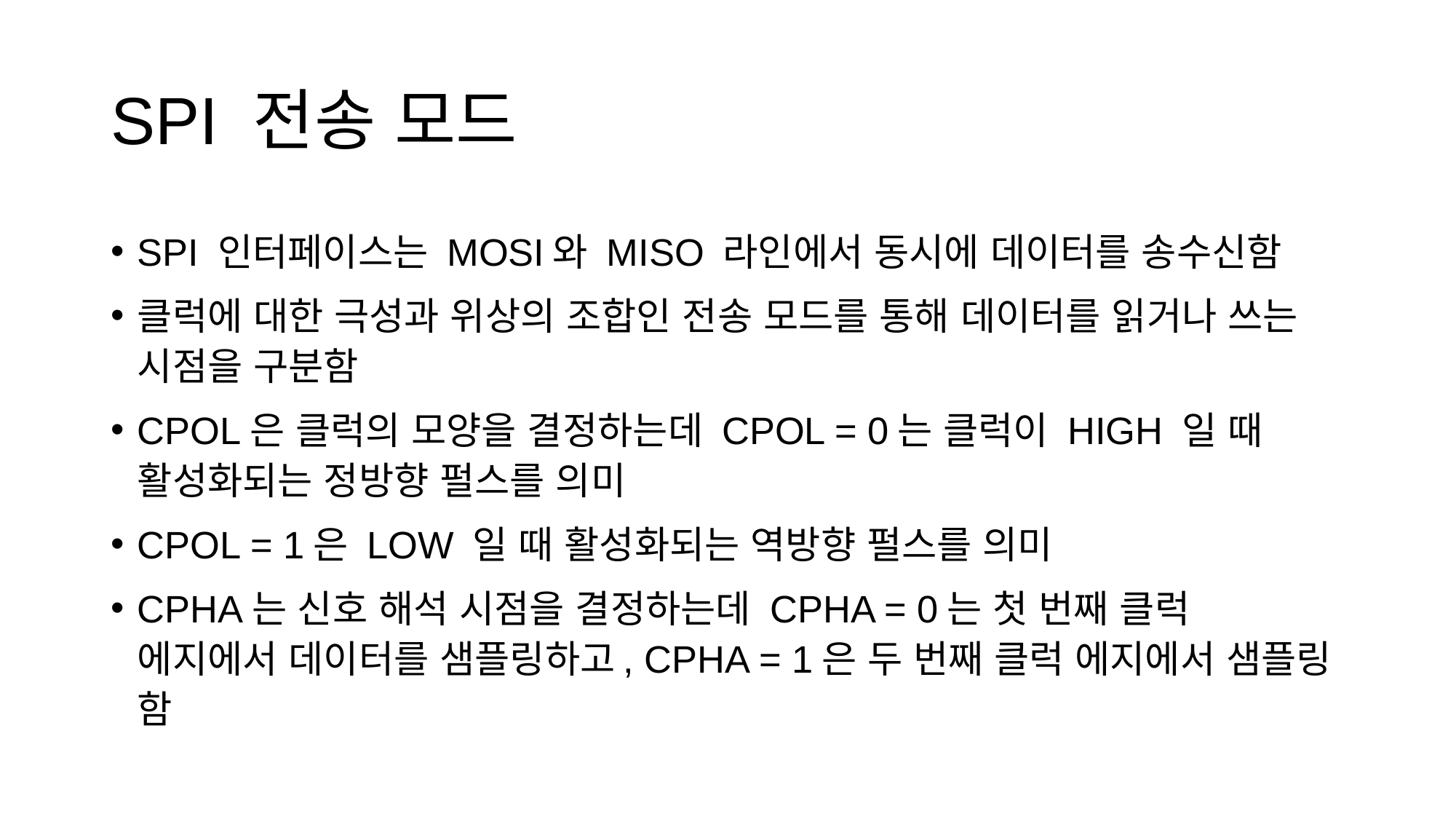

# SPI 전송 모드
SPI 인터페이스는 MOSI와 MISO 라인에서 동시에 데이터를 송수신함
클럭에 대한 극성과 위상의 조합인 전송 모드를 통해 데이터를 읽거나 쓰는 시점을 구분함
CPOL은 클럭의 모양을 결정하는데 CPOL = 0는 클럭이 HIGH 일 때 활성화되는 정방향 펄스를 의미
CPOL = 1은 LOW 일 때 활성화되는 역방향 펄스를 의미
CPHA는 신호 해석 시점을 결정하는데 CPHA = 0는 첫 번째 클럭
에지에서 데이터를 샘플링하고, CPHA = 1은 두 번째 클럭 에지에서 샘플링 함